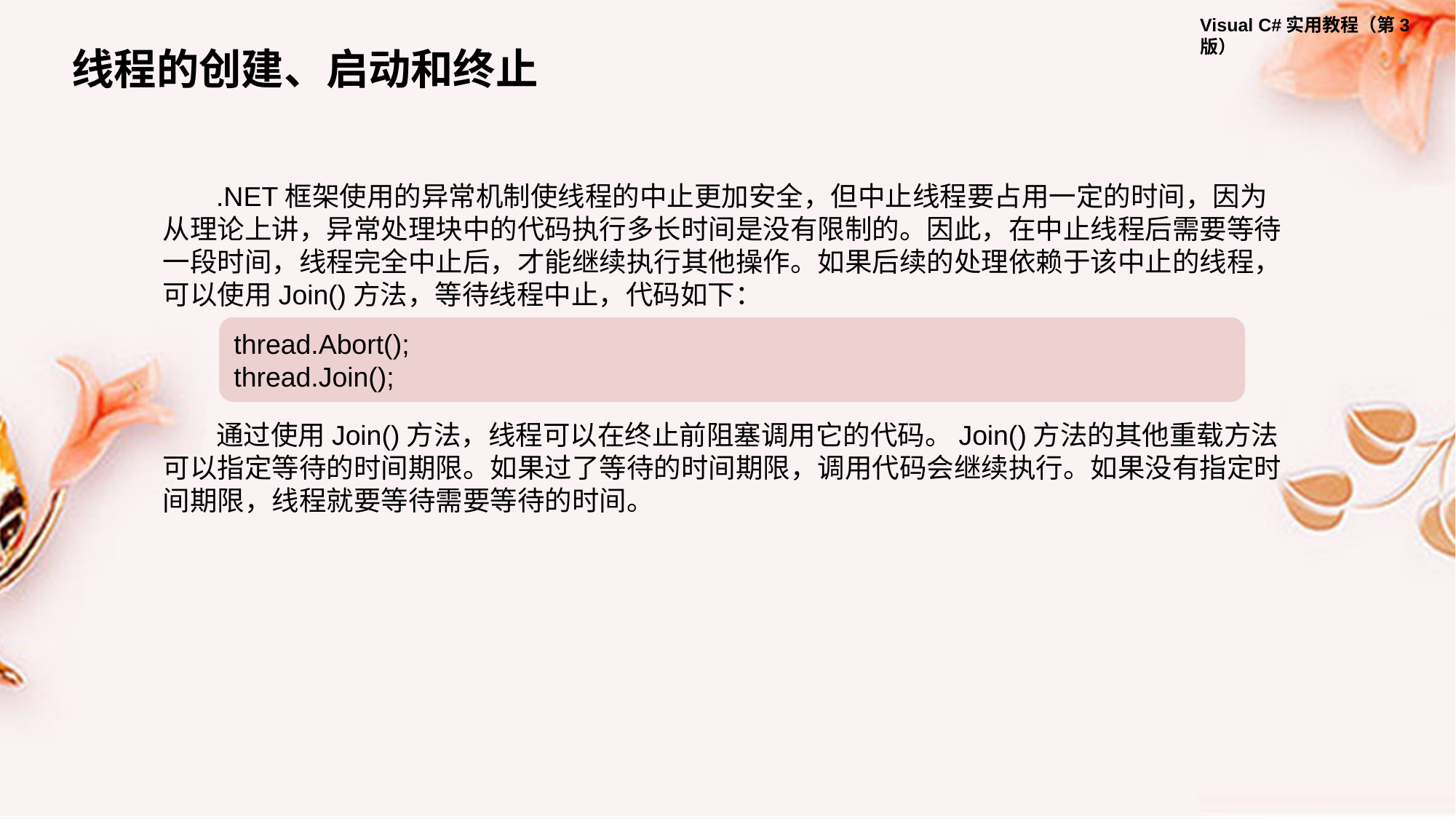

线程的创建、启动和终止
.NET框架使用的异常机制使线程的中止更加安全，但中止线程要占用一定的时间，因为从理论上讲，异常处理块中的代码执行多长时间是没有限制的。因此，在中止线程后需要等待一段时间，线程完全中止后，才能继续执行其他操作。如果后续的处理依赖于该中止的线程，可以使用Join()方法，等待线程中止，代码如下：
thread.Abort();
thread.Join();
通过使用Join()方法，线程可以在终止前阻塞调用它的代码。Join()方法的其他重载方法可以指定等待的时间期限。如果过了等待的时间期限，调用代码会继续执行。如果没有指定时间期限，线程就要等待需要等待的时间。